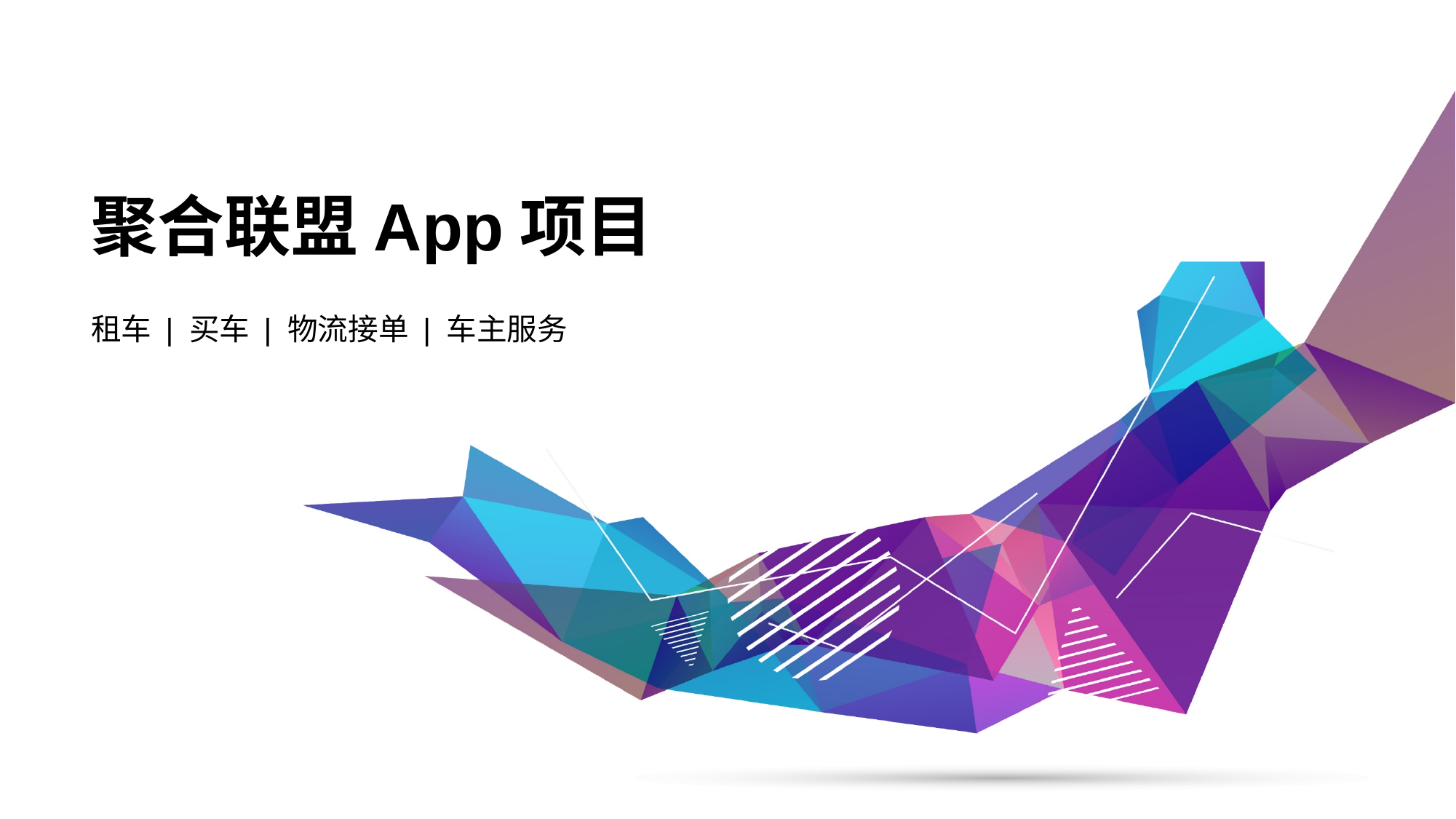

# 聚合联盟App项目
租车 | 买车 | 物流接单 | 车主服务